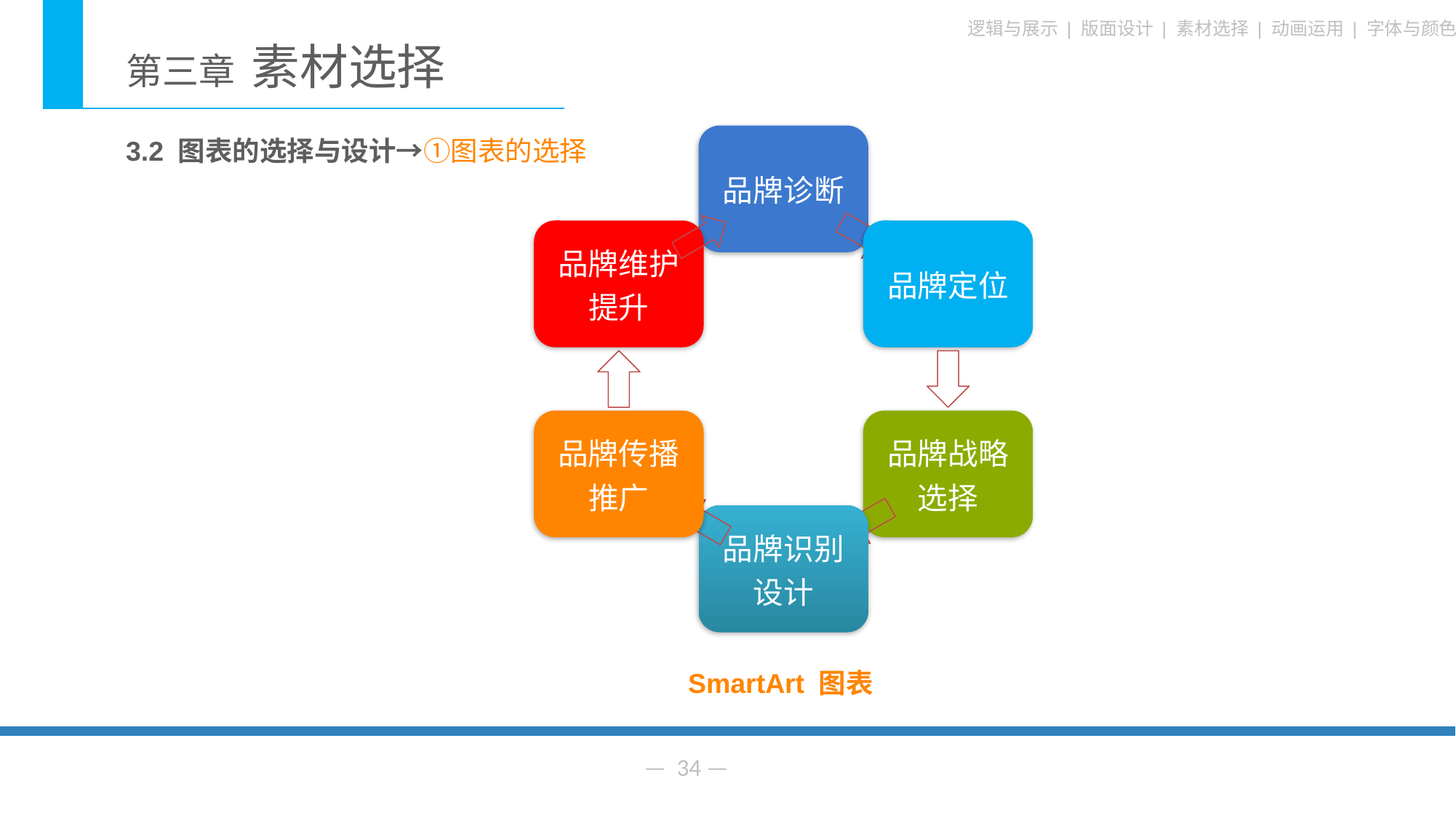

3.2 图表的选择与设计→①图表的选择
品牌诊断
品牌定位
品牌战略选择
品牌识别设计
品牌传播推广
品牌维护提升
SmartArt 图表